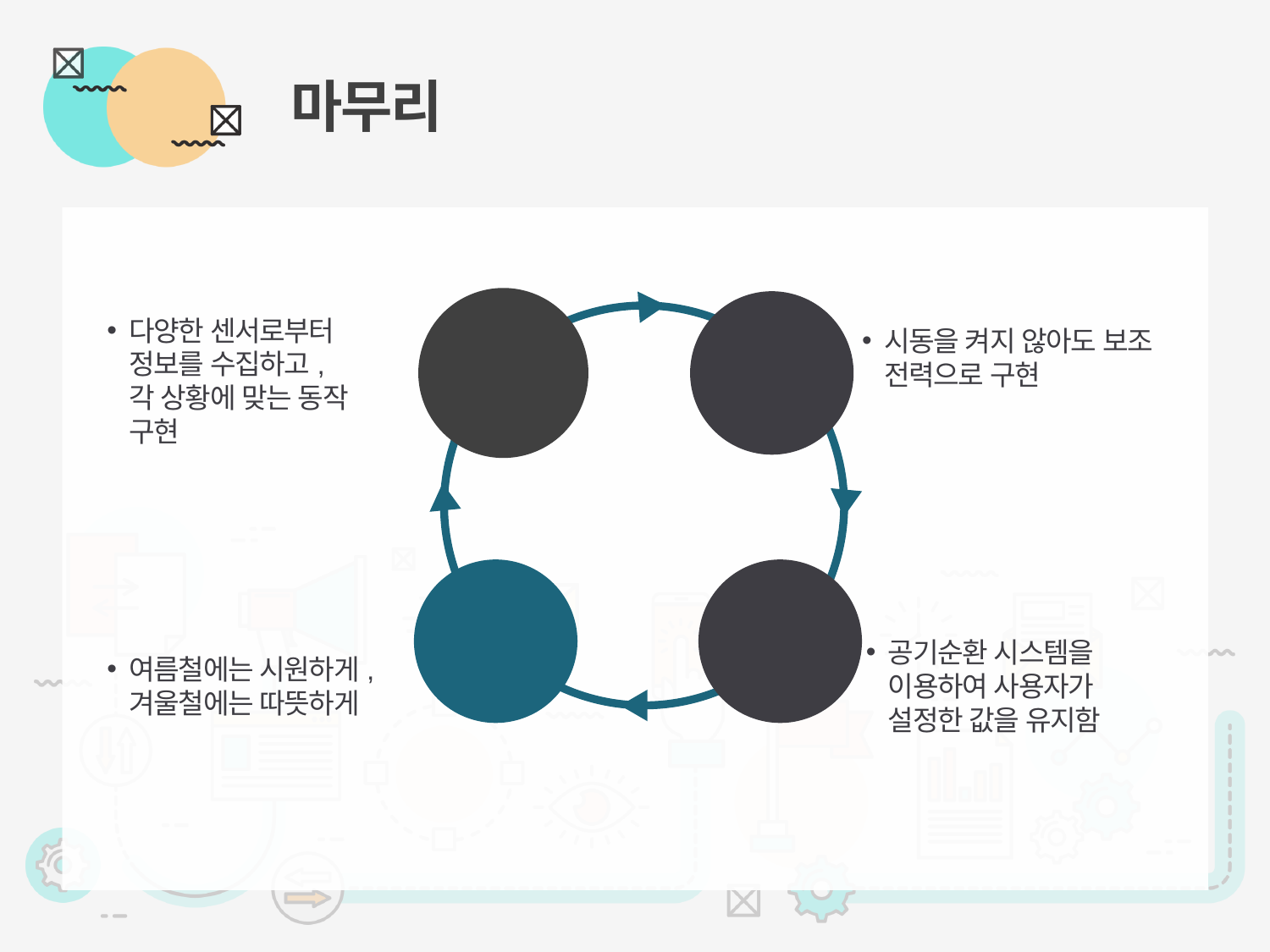

# 마무리
시동을 켜지 않아도 보조 전력으로 구현
다양한 센서로부터 정보를 수집하고,
각 상황에 맞는 동작 구현
자동화
편의성

여름철에는 시원하게,
겨울철에는 따뜻하게
공기순환 시스템을 이용하여 사용자가 설정한 값을 유지함
쾌적한
실내 환경
유지
공기순환